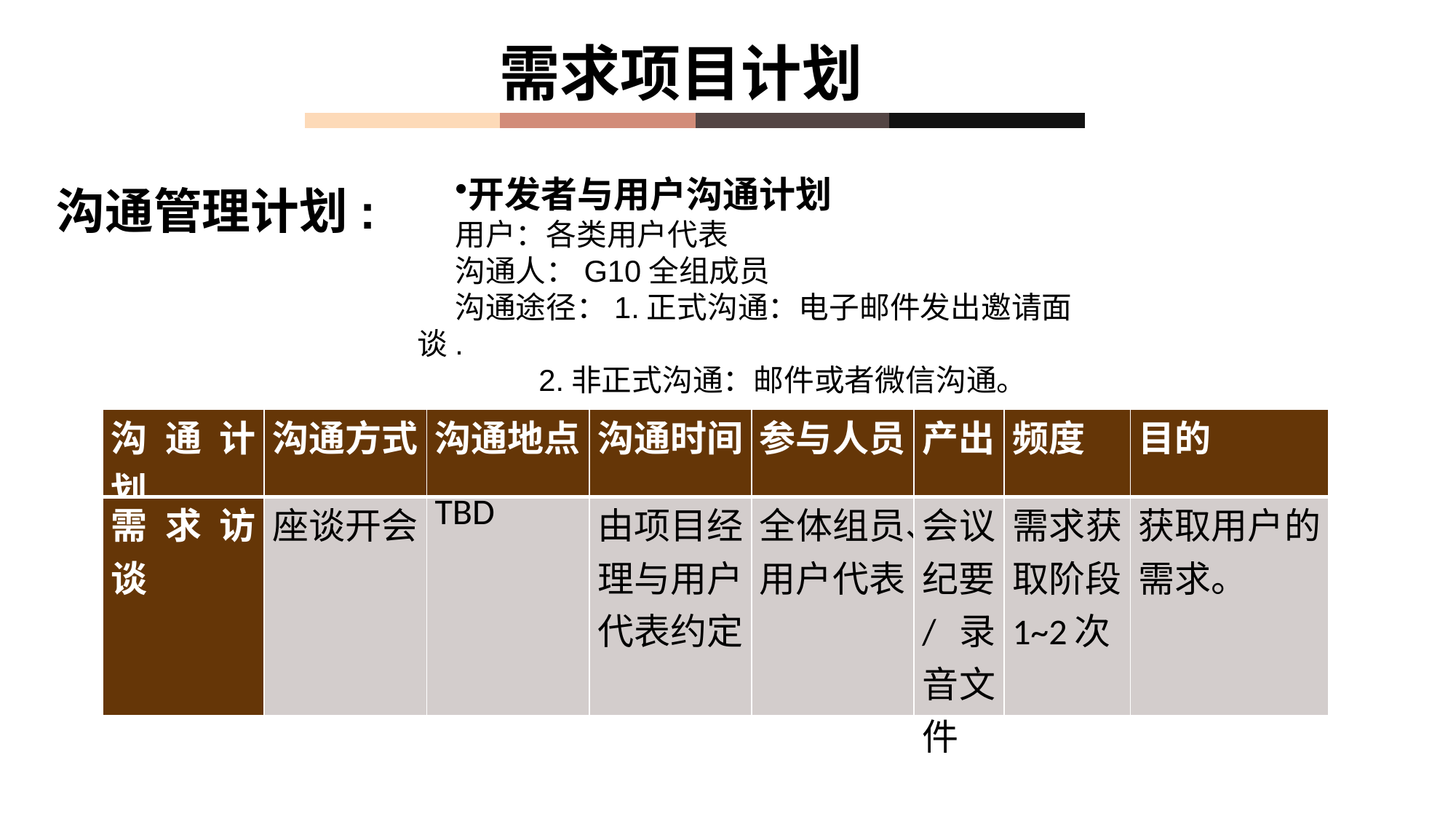

需求项目计划
沟通管理计划:
开发者与用户沟通计划
用户：各类用户代表
沟通人：G10全组成员
沟通途径：1.正式沟通：电子邮件发出邀请面谈.
          2.非正式沟通：邮件或者微信沟通。
| 沟通计划 | 沟通方式 | 沟通地点 | 沟通时间 | 参与人员 | 产出 | 频度 | 目的 |
| --- | --- | --- | --- | --- | --- | --- | --- |
| 需求访谈 | 座谈开会 | TBD | 由项目经理与用户代表约定 | 全体组员、用户代表 | 会议纪要/录音文件 | 需求获取阶段1~2次 | 获取用户的需求。 |